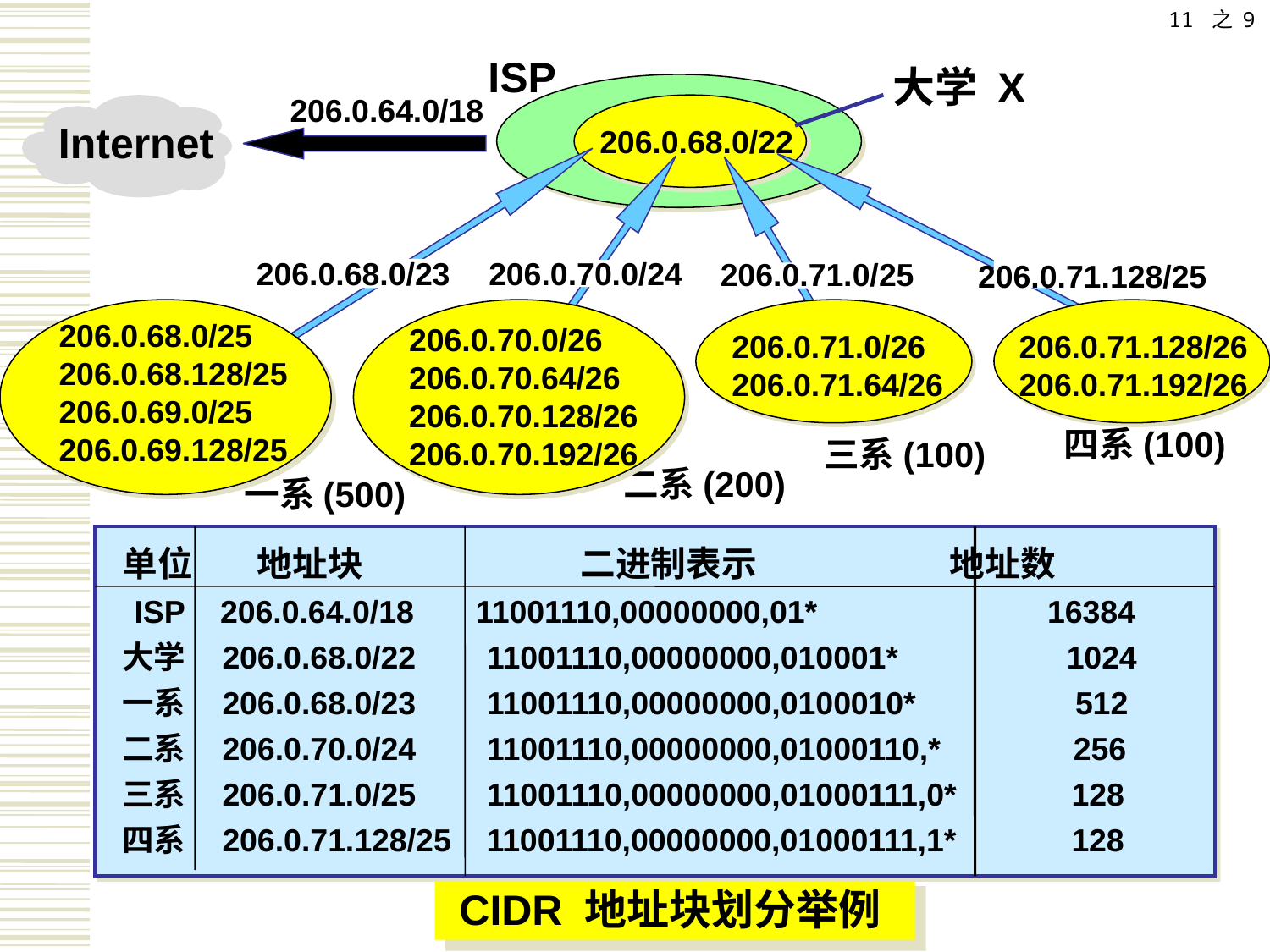

11 之 9
ISP
大学 X

206.0.64.0/18

Internet
206.0.68.0/22

206.0.68.0/23
206.0.70.0/24
206.0.71.0/25
206.0.71.128/25

206.0.68.0/25
206.0.68.128/25
206.0.69.0/25
206.0.69.128/25
206.0.70.0/26
206.0.70.64/26
206.0.70.128/26
206.0.70.192/26
206.0.71.0/26
206.0.71.64/26
206.0.71.128/26
206.0.71.192/26
四系(100)
三系(100)
二系(200)
一系(500)
 单位        地址块                           二进制表示                        地址数
   ISP    206.0.64.0/18       11001110,00000000,01*                          16384
 大学    206.0.68.0/22        11001110,00000000,010001*                   1024
 一系    206.0.68.0/23        11001110,00000000,0100010*                  512
 二系    206.0.70.0/24        11001110,00000000,01000110,*               256
 三系    206.0.71.0/25        11001110,00000000,01000111,0*             128
 四系    206.0.71.128/25    11001110,00000000,01000111,1*             128

CIDR 地址块划分举例